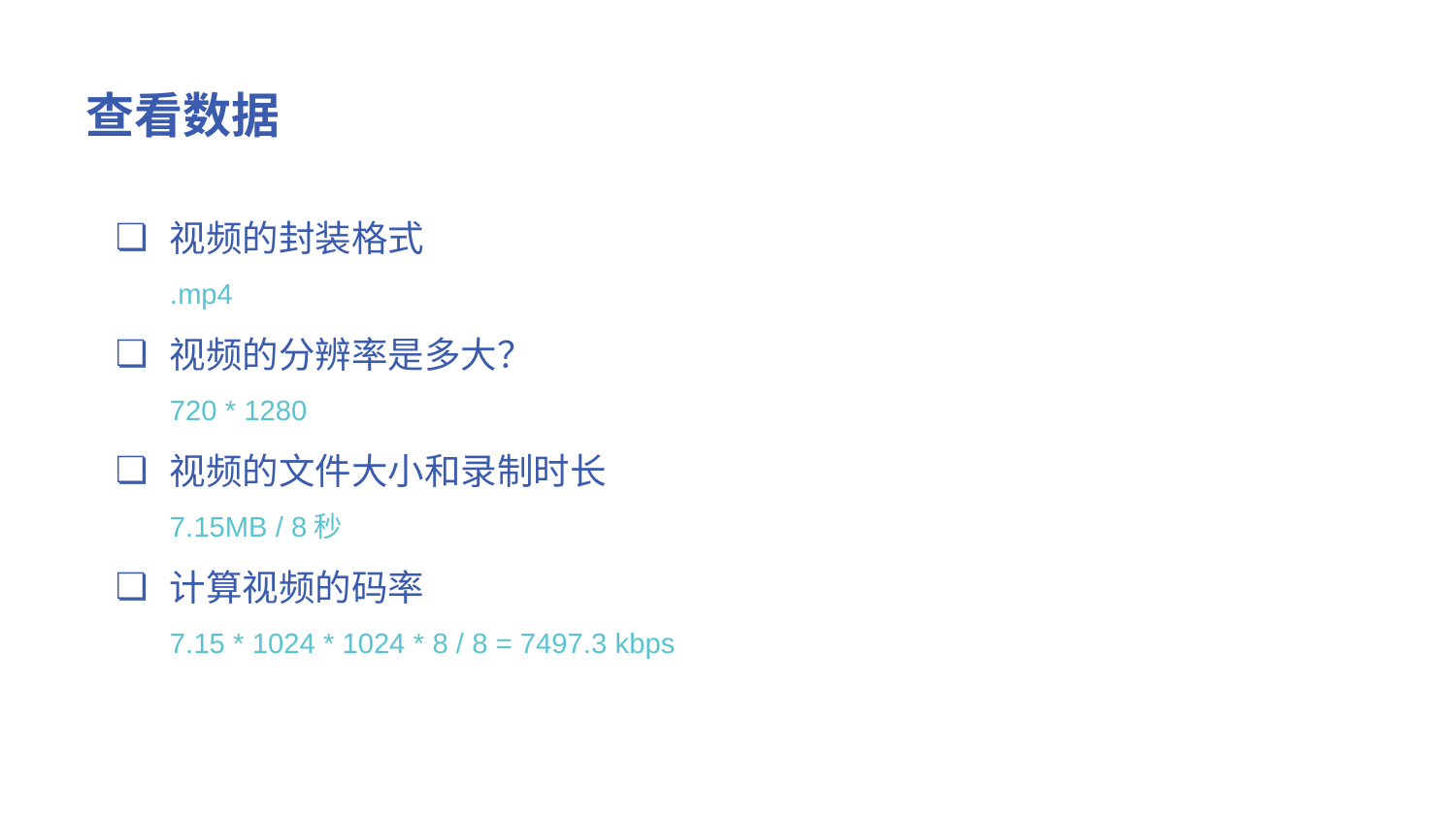

查看数据
视频的封装格式
.mp4
视频的分辨率是多大？
720 * 1280
视频的文件大小和录制时长
7.15MB / 8秒
计算视频的码率
7.15 * 1024 * 1024 * 8 / 8 = 7497.3 kbps